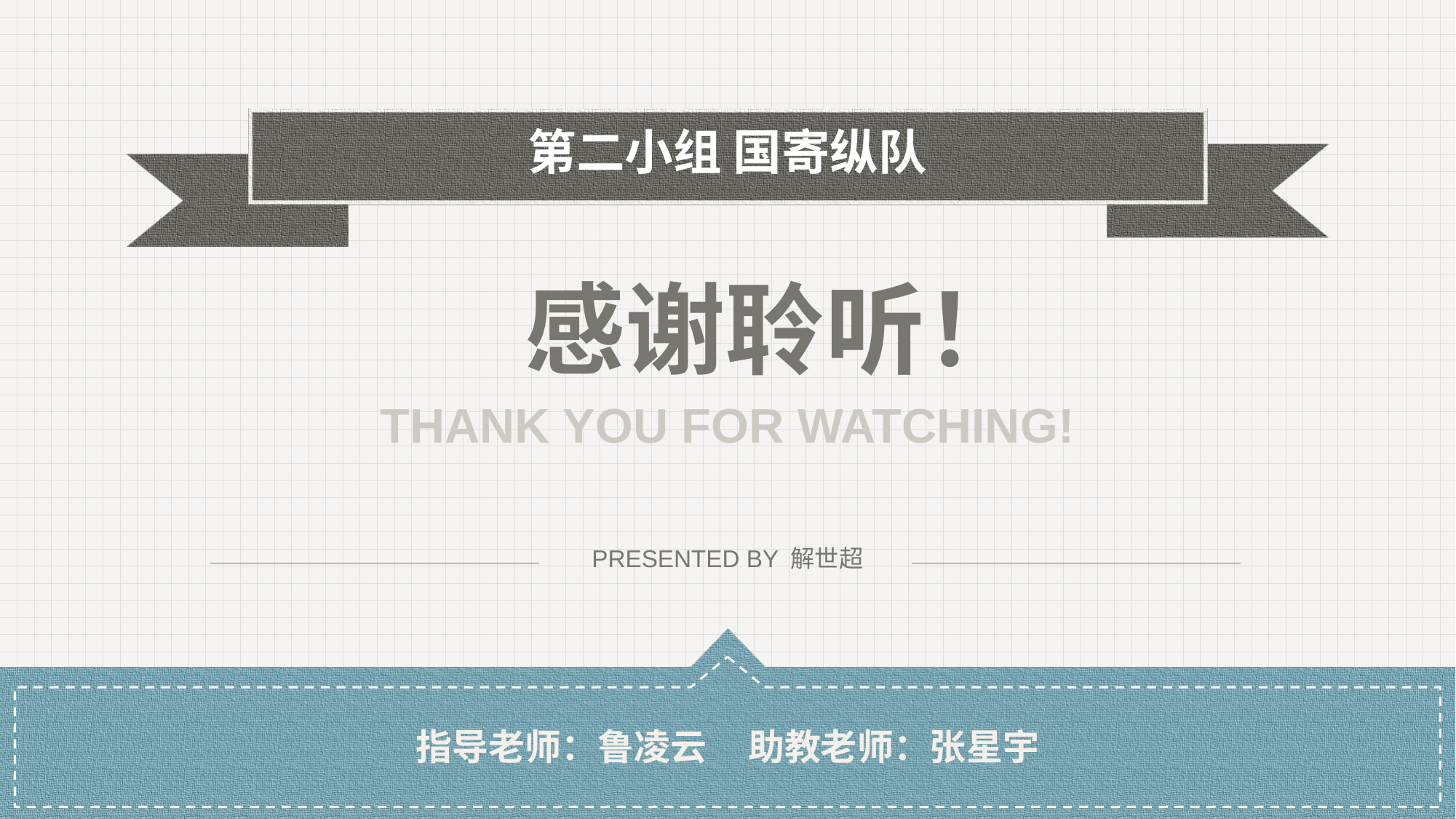

第二小组 国寄纵队
感谢聆听！
THANK YOU FOR WATCHING!
PRESENTED BY 解世超
指导老师：鲁凌云     助教老师：张星宇